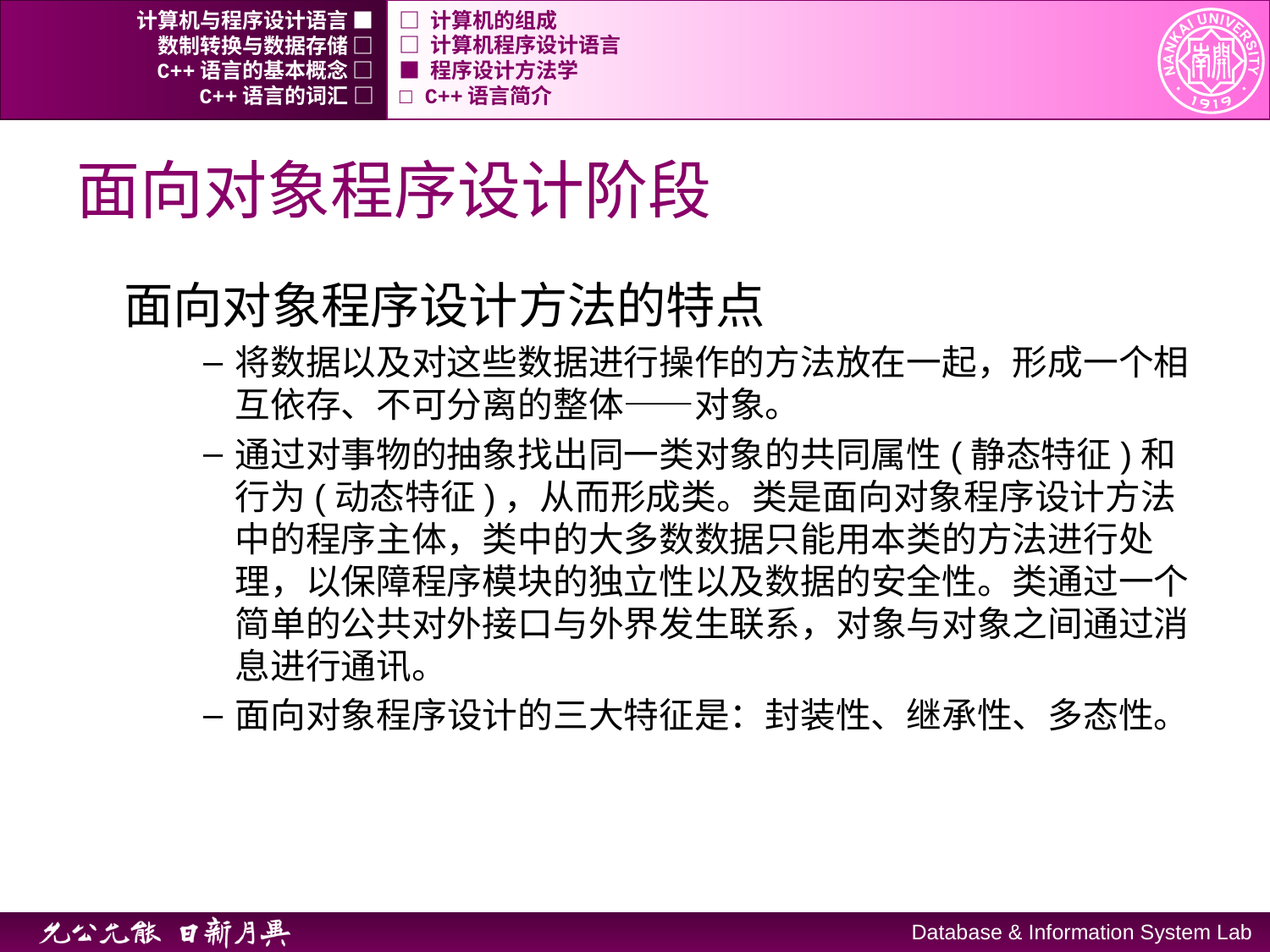

计算机与程序设计语言 ■
□ 计算机的组成
数制转换与数据存储 □
□ 计算机程序设计语言
C++语言的基本概念 □
■ 程序设计方法学
C++语言的词汇 □
□ C++语言简介
# 面向对象程序设计阶段
面向对象程序设计方法的特点
将数据以及对这些数据进行操作的方法放在一起，形成一个相互依存、不可分离的整体——对象。
通过对事物的抽象找出同一类对象的共同属性(静态特征)和行为(动态特征)，从而形成类。类是面向对象程序设计方法中的程序主体，类中的大多数数据只能用本类的方法进行处理，以保障程序模块的独立性以及数据的安全性。类通过一个简单的公共对外接口与外界发生联系，对象与对象之间通过消息进行通讯。
面向对象程序设计的三大特征是：封装性、继承性、多态性。